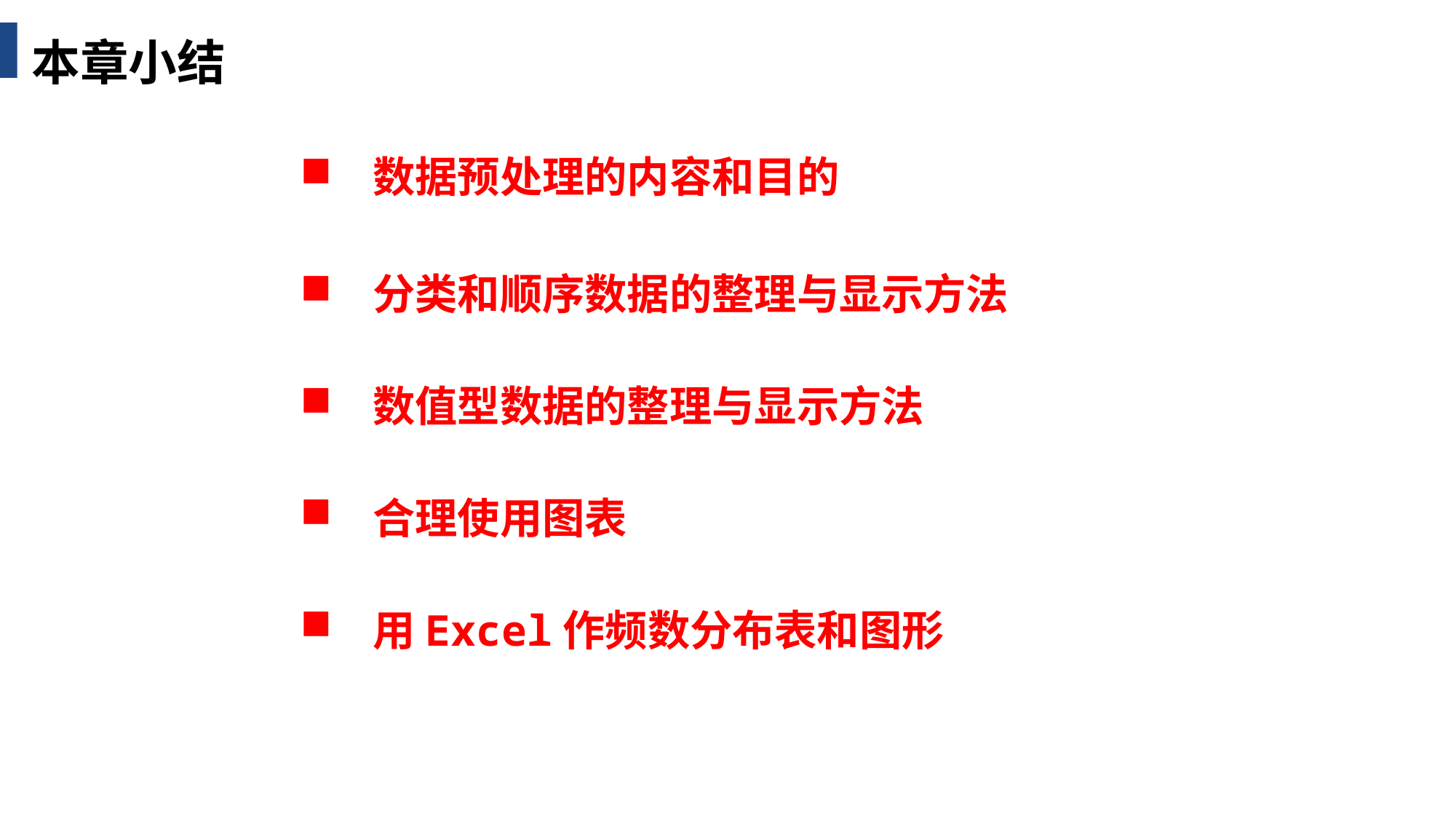

本章小结
数据预处理的内容和目的

分类和顺序数据的整理与显示方法

数值型数据的整理与显示方法

合理使用图表

用Excel作频数分布表和图形